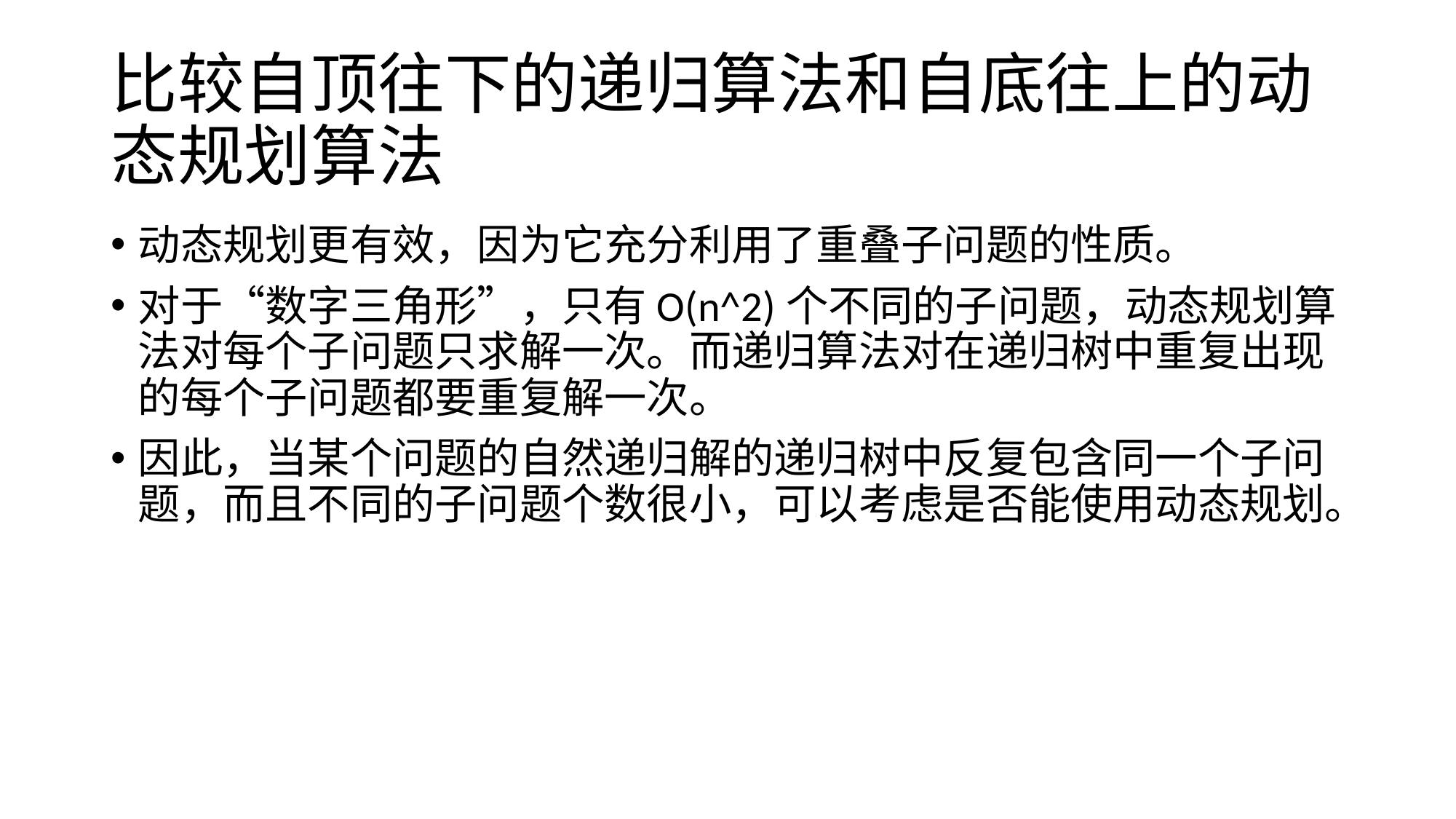

# 比较自顶往下的递归算法和自底往上的动态规划算法
动态规划更有效，因为它充分利用了重叠子问题的性质。
对于“数字三角形”，只有O(n^2)个不同的子问题，动态规划算法对每个子问题只求解一次。而递归算法对在递归树中重复出现的每个子问题都要重复解一次。
因此，当某个问题的自然递归解的递归树中反复包含同一个子问题，而且不同的子问题个数很小，可以考虑是否能使用动态规划。